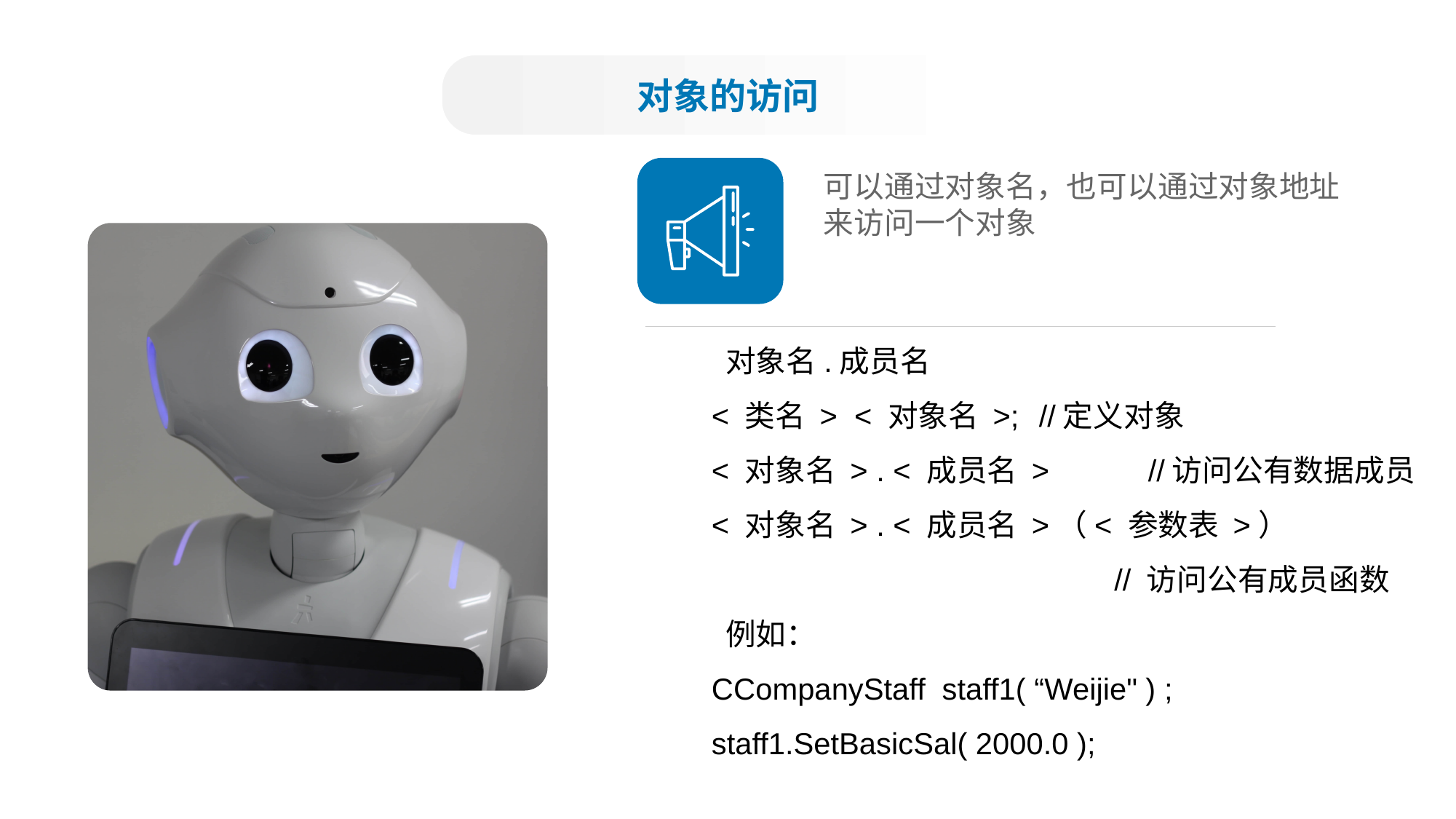

对象的访问

可以通过对象名，也可以通过对象地址
来访问一个对象

 对象名.成员名
< 类名 >  < 对象名 >;	//定义对象
< 对象名 > . < 成员名 >	//访问公有数据成员
< 对象名 > . < 成员名 >（< 参数表 >）
                              	         // 访问公有成员函数
 例如：
CCompanyStaff  staff1( “Weijie" ) ;
staff1.SetBasicSal( 2000.0 );